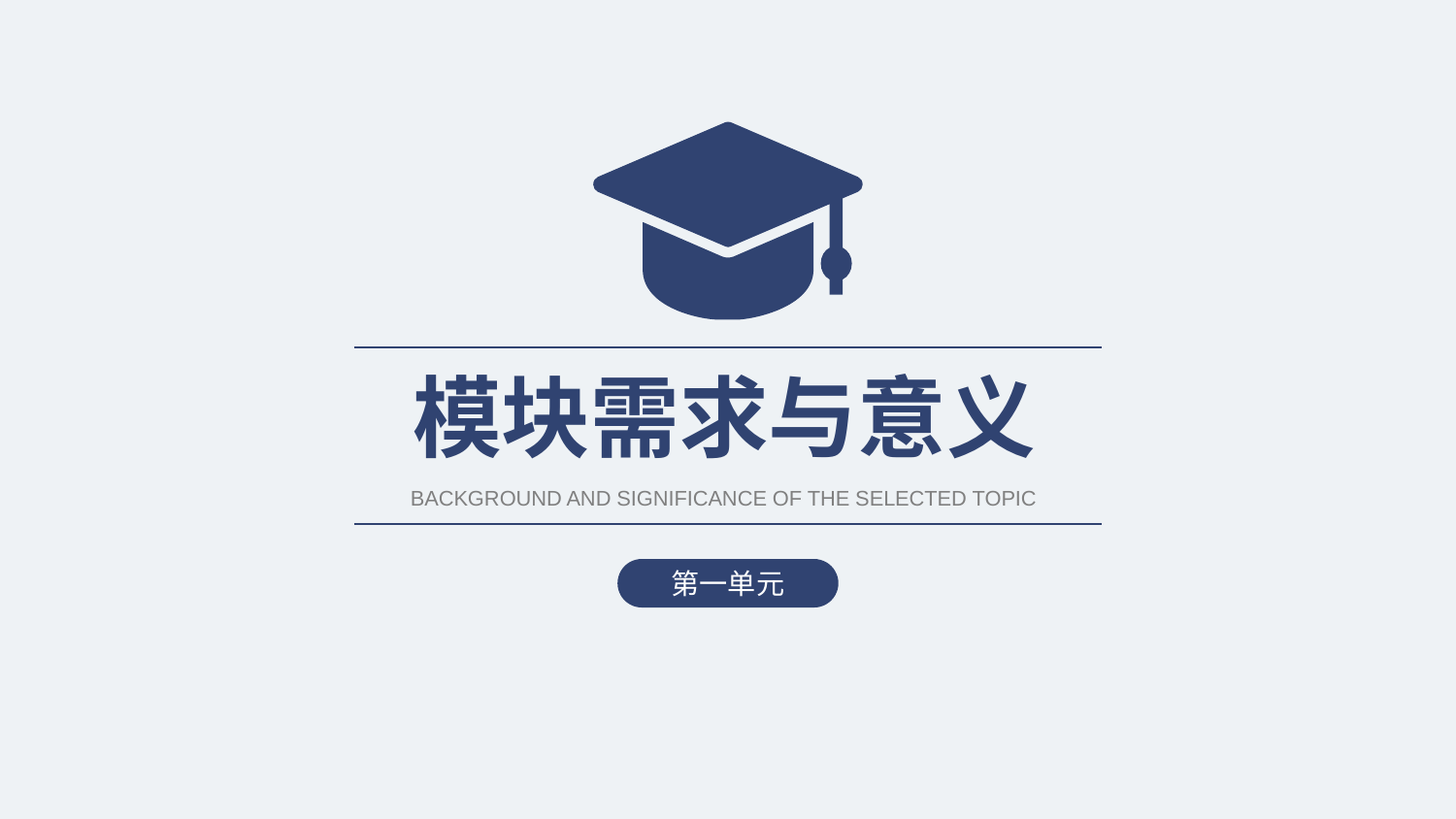

模块需求与意义
BACKGROUND AND SIGNIFICANCE OF THE SELECTED TOPIC
第一单元